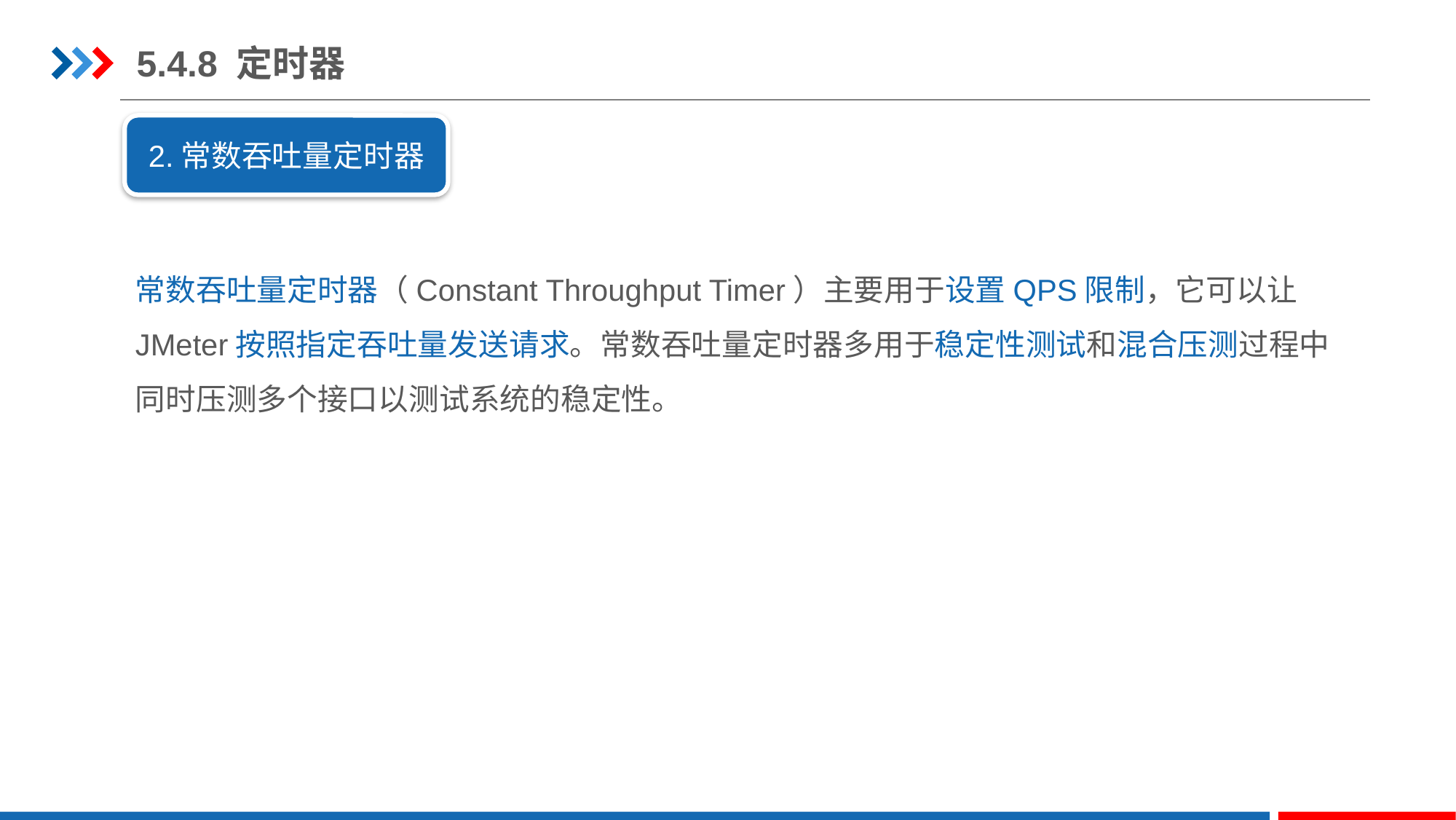

5.4.8 定时器
2.常数吞吐量定时器
常数吞吐量定时器（Constant Throughput Timer）主要用于设置QPS限制，它可以让JMeter按照指定吞吐量发送请求。常数吞吐量定时器多用于稳定性测试和混合压测过程中同时压测多个接口以测试系统的稳定性。